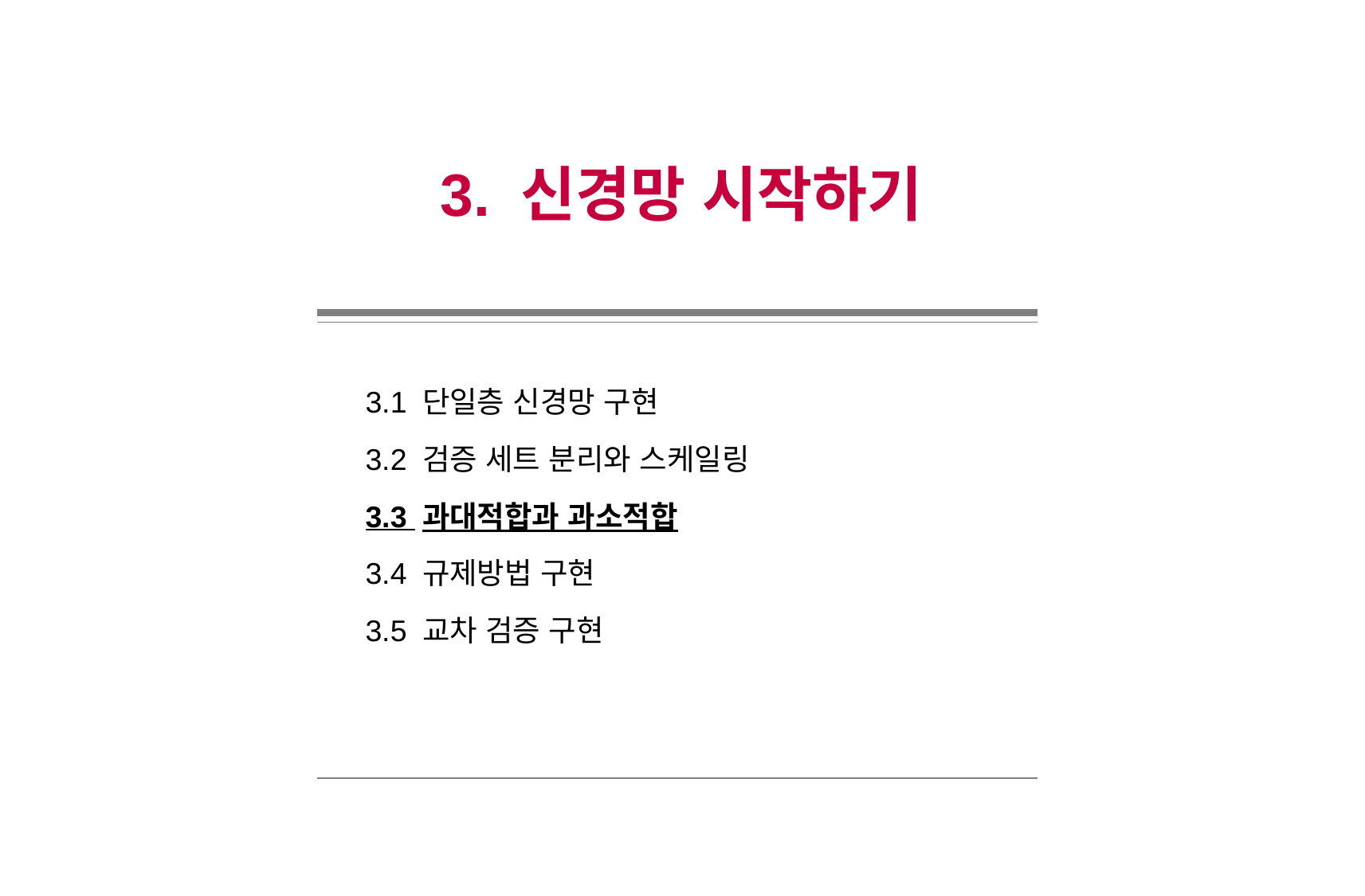

3. 신경망 시작하기
3.1 단일층 신경망 구현
3.2 검증 세트 분리와 스케일링
3.3 과대적합과 과소적합
3.4 규제방법 구현
3.5 교차 검증 구현